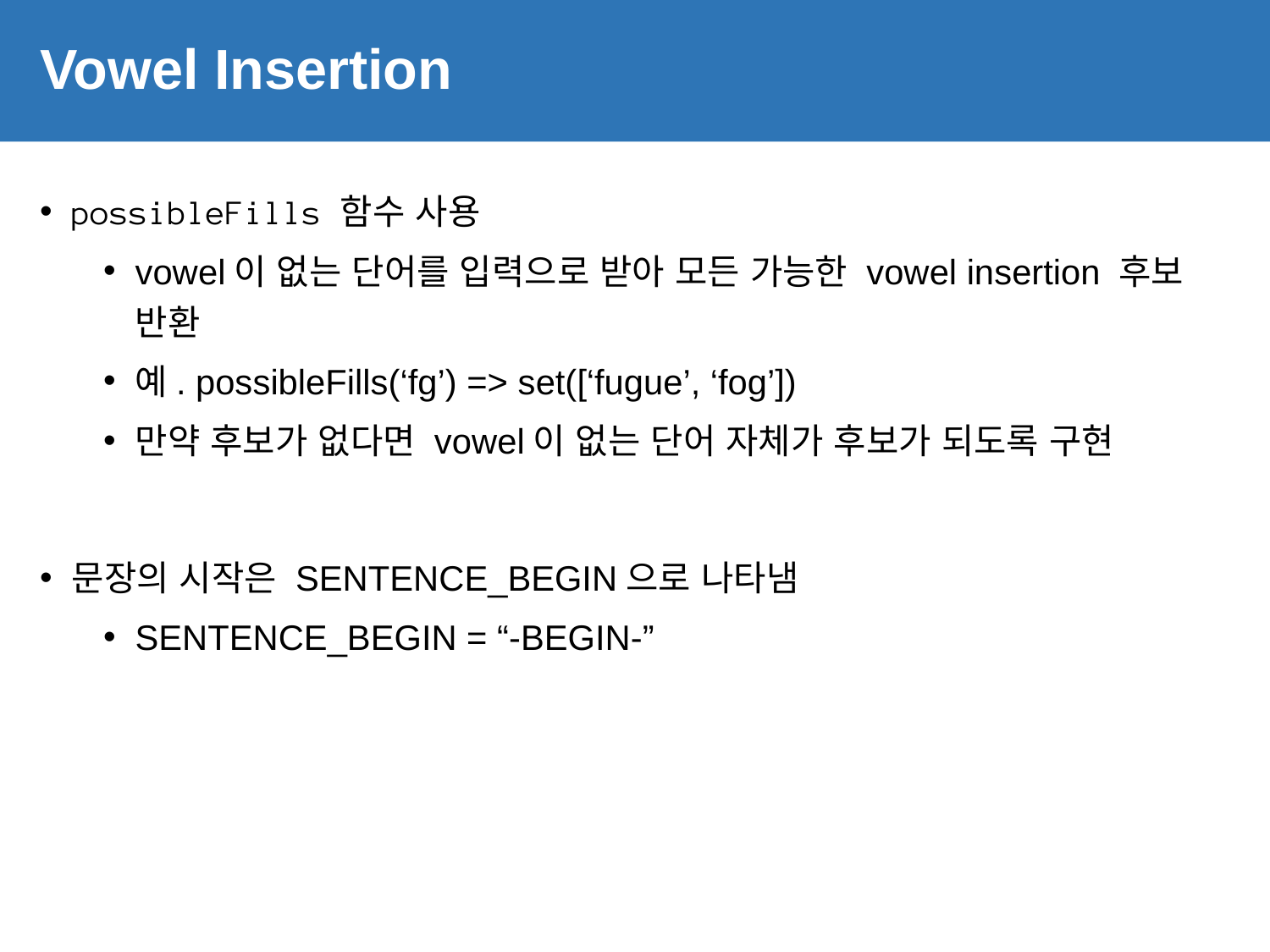

# Vowel Insertion
57
possibleFills 함수 사용
vowel이 없는 단어를 입력으로 받아 모든 가능한 vowel insertion 후보 반환
예. possibleFills(‘fg’) => set([‘fugue’, ‘fog’])
만약 후보가 없다면 vowel이 없는 단어 자체가 후보가 되도록 구현

문장의 시작은 SENTENCE_BEGIN으로 나타냄
SENTENCE_BEGIN = “-BEGIN-”